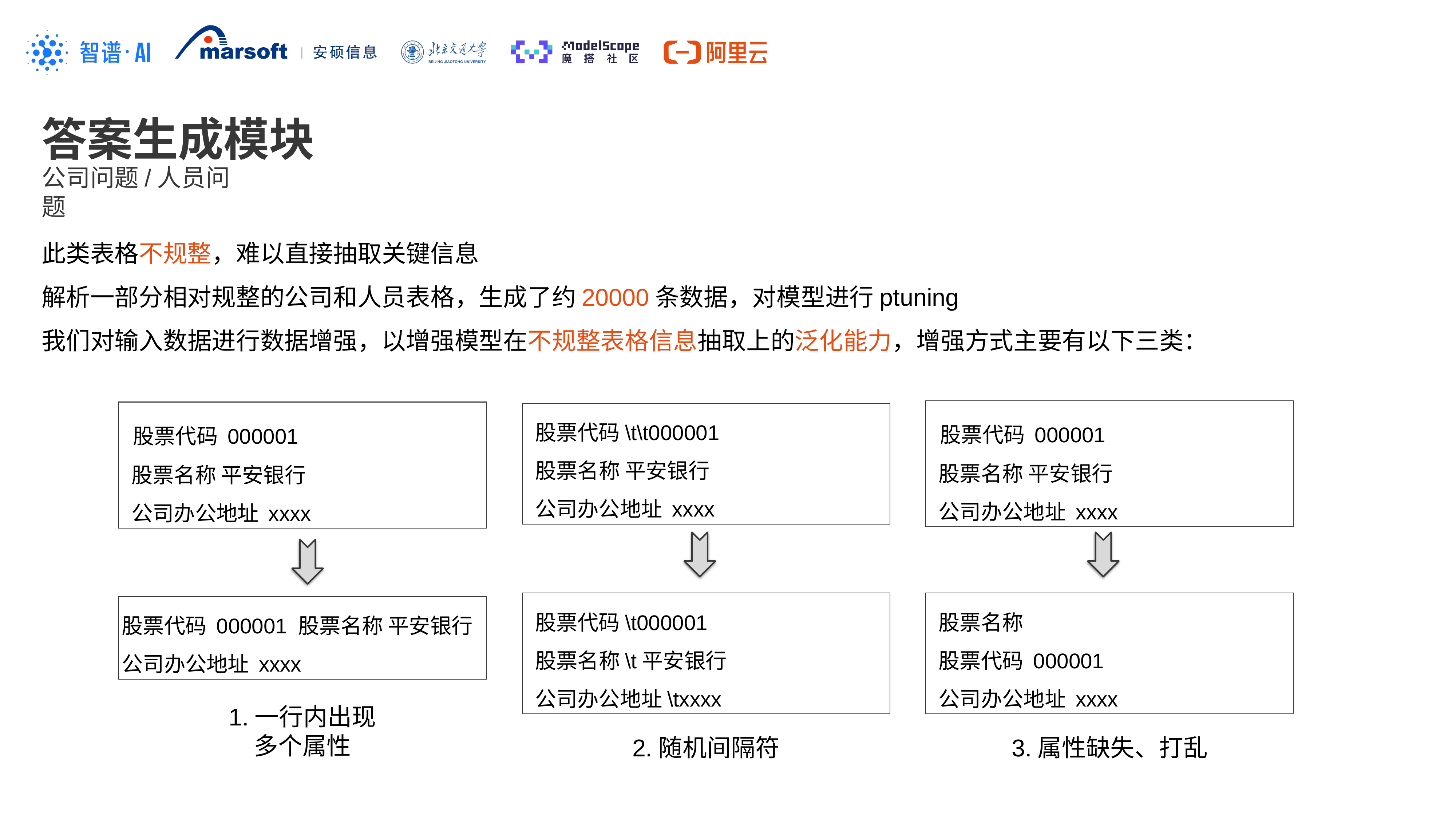

答案生成模块
公司问题/人员问题
此类表格不规整，难以直接抽取关键信息
解析一部分相对规整的公司和人员表格，生成了约20000条数据，对模型进行ptuning
我们对输入数据进行数据增强，以增强模型在不规整表格信息抽取上的泛化能力，增强方式主要有以下三类：
 股票代码 000001
 股票名称 平安银行
 公司办公地址 xxxx
 股票代码 000001
 股票名称 平安银行
 公司办公地址 xxxx
 股票代码\t\t000001
 股票名称 平安银行
 公司办公地址 xxxx

 股票代码\t000001
 股票名称\t平安银行
 公司办公地址\txxxx
 股票名称
 股票代码 000001
 公司办公地址 xxxx
股票代码 000001 股票名称 平安银行
公司办公地址 xxxx
1.一行内出现
多个属性
2.随机间隔符
3.属性缺失、打乱